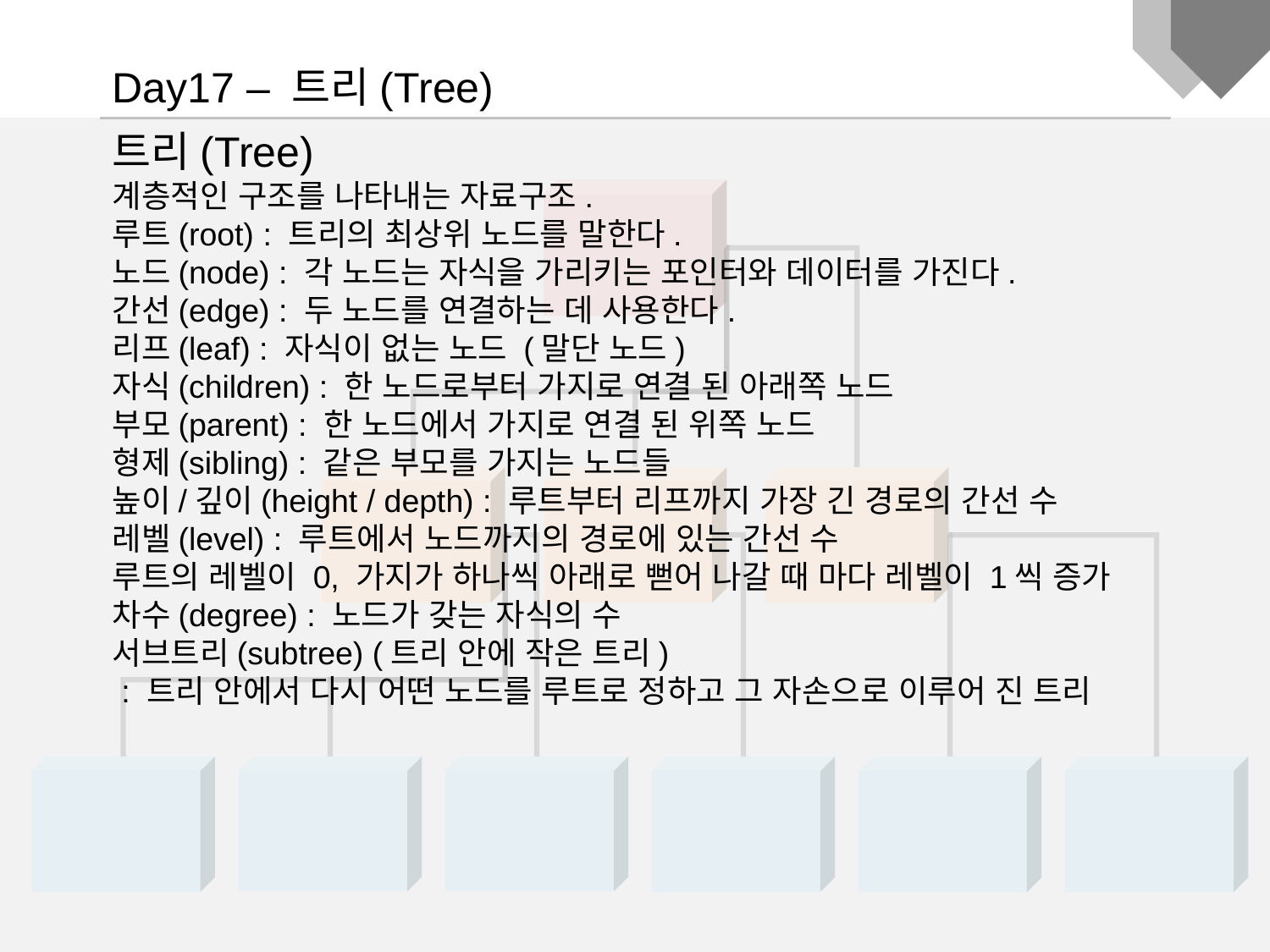

Day17 – 트리(Tree)
트리(Tree)
계층적인 구조를 나타내는 자료구조.
루트(root) : 트리의 최상위 노드를 말한다.
노드(node) : 각 노드는 자식을 가리키는 포인터와 데이터를 가진다.
간선(edge) : 두 노드를 연결하는 데 사용한다.
리프(leaf) : 자식이 없는 노드 (말단 노드)
자식(children) : 한 노드로부터 가지로 연결 된 아래쪽 노드
부모(parent) : 한 노드에서 가지로 연결 된 위쪽 노드
형제(sibling) : 같은 부모를 가지는 노드들
높이/깊이(height / depth) : 루트부터 리프까지 가장 긴 경로의 간선 수
레벨(level) : 루트에서 노드까지의 경로에 있는 간선 수
루트의 레벨이 0, 가지가 하나씩 아래로 뻗어 나갈 때 마다 레벨이 1씩 증가
차수(degree) : 노드가 갖는 자식의 수
서브트리(subtree) (트리 안에 작은 트리)
 : 트리 안에서 다시 어떤 노드를 루트로 정하고 그 자손으로 이루어 진 트리